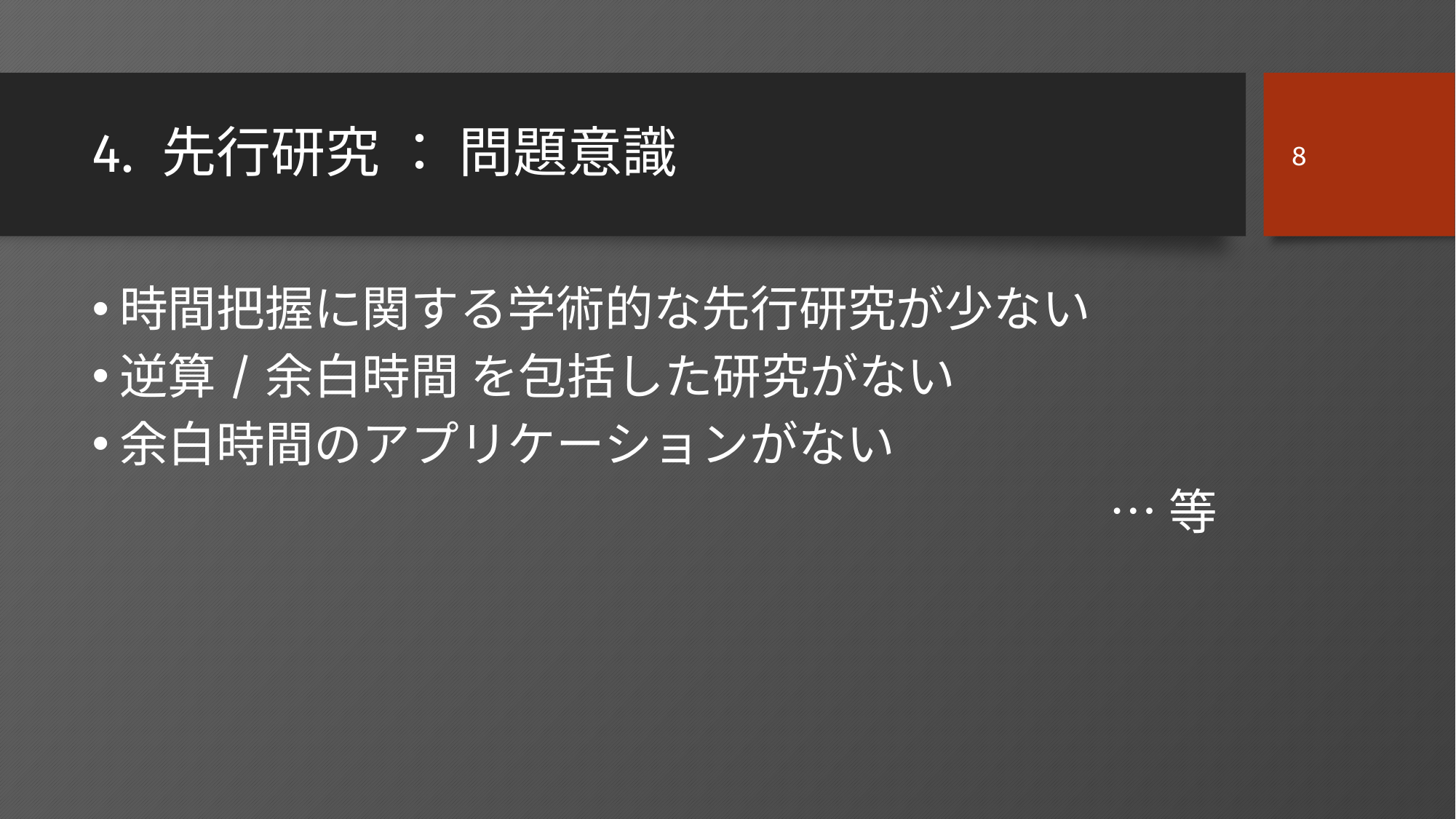

8
# 4. 先行研究 ： 問題意識
時間把握に関する学術的な先行研究が少ない
逆算/余白時間 を包括した研究がない
余白時間のアプリケーションがない
…等